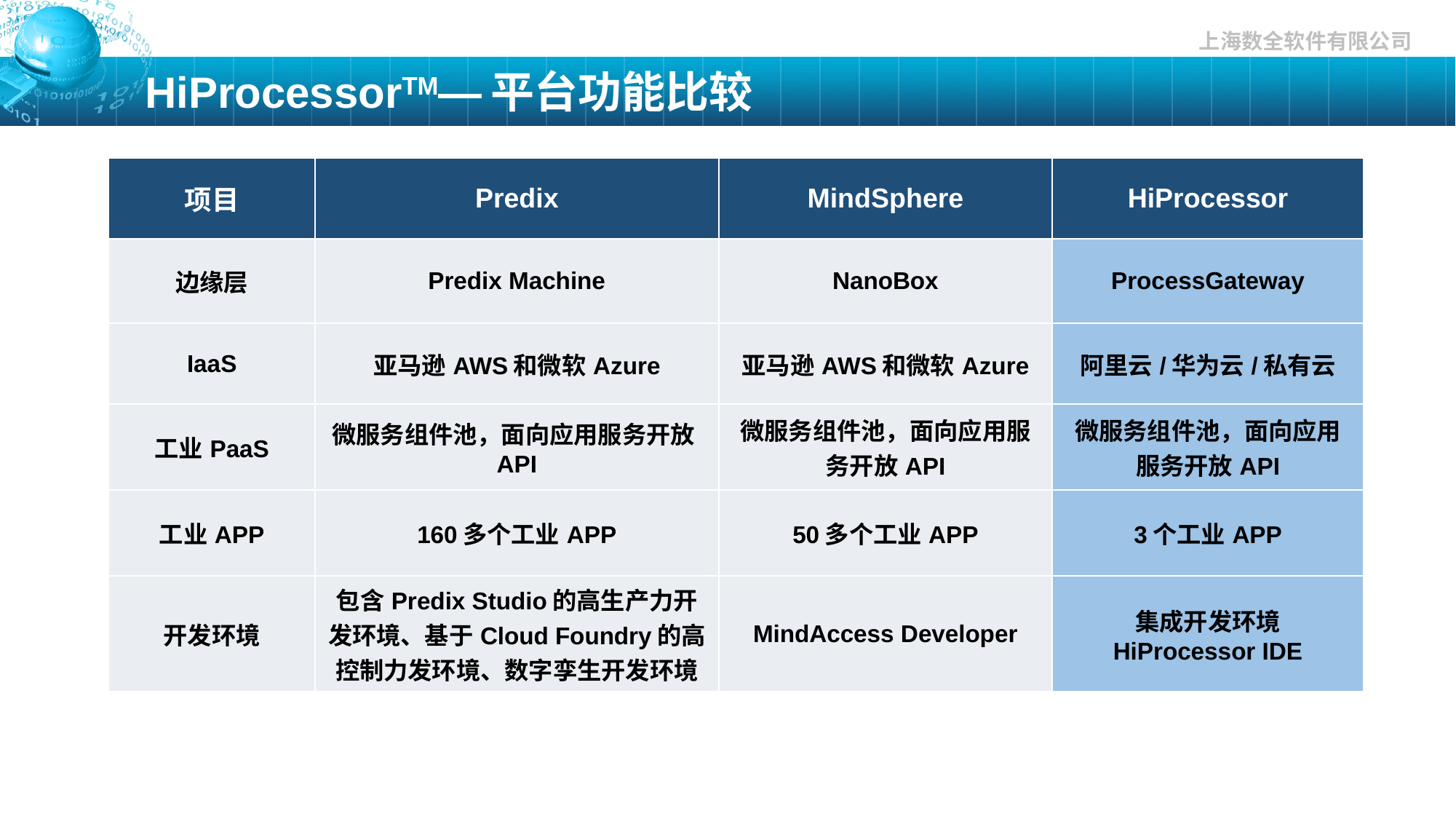

# HiProcessorTM—平台功能比较
| 项目 | Predix | MindSphere | HiProcessor |
| --- | --- | --- | --- |
| 边缘层 | Predix Machine | NanoBox | ProcessGateway |
| IaaS | 亚马逊AWS和微软Azure | 亚马逊AWS和微软Azure | 阿里云/华为云/私有云 |
| 工业PaaS | 微服务组件池，面向应用服务开放API | 微服务组件池，面向应用服务开放API | 微服务组件池，面向应用服务开放API |
| 工业APP | 160多个工业APP | 50多个工业APP | 3个工业APP |
| 开发环境 | 包含Predix Studio的高生产力开发环境、基于Cloud Foundry的高控制力发环境、数字孪生开发环境 | MindAccess Developer | 集成开发环境 HiProcessor IDE |